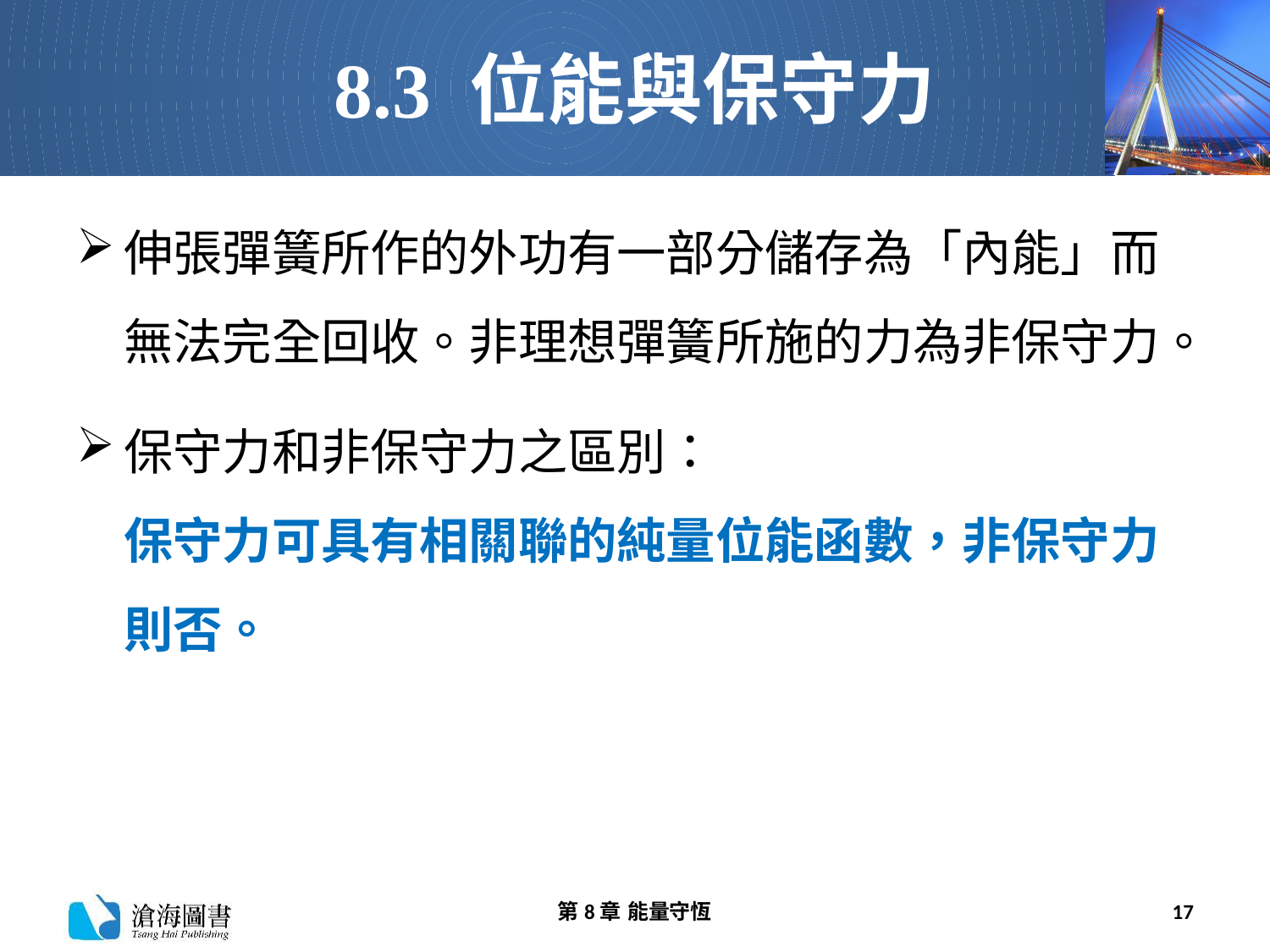

# 8.3 位能與保守力
伸張彈簧所作的外功有一部分儲存為「內能」而無法完全回收。非理想彈簧所施的力為非保守力。
保守力和非保守力之區別：
保守力可具有相關聯的純量位能函數，非保守力則否。

第8章 能量守恆
17